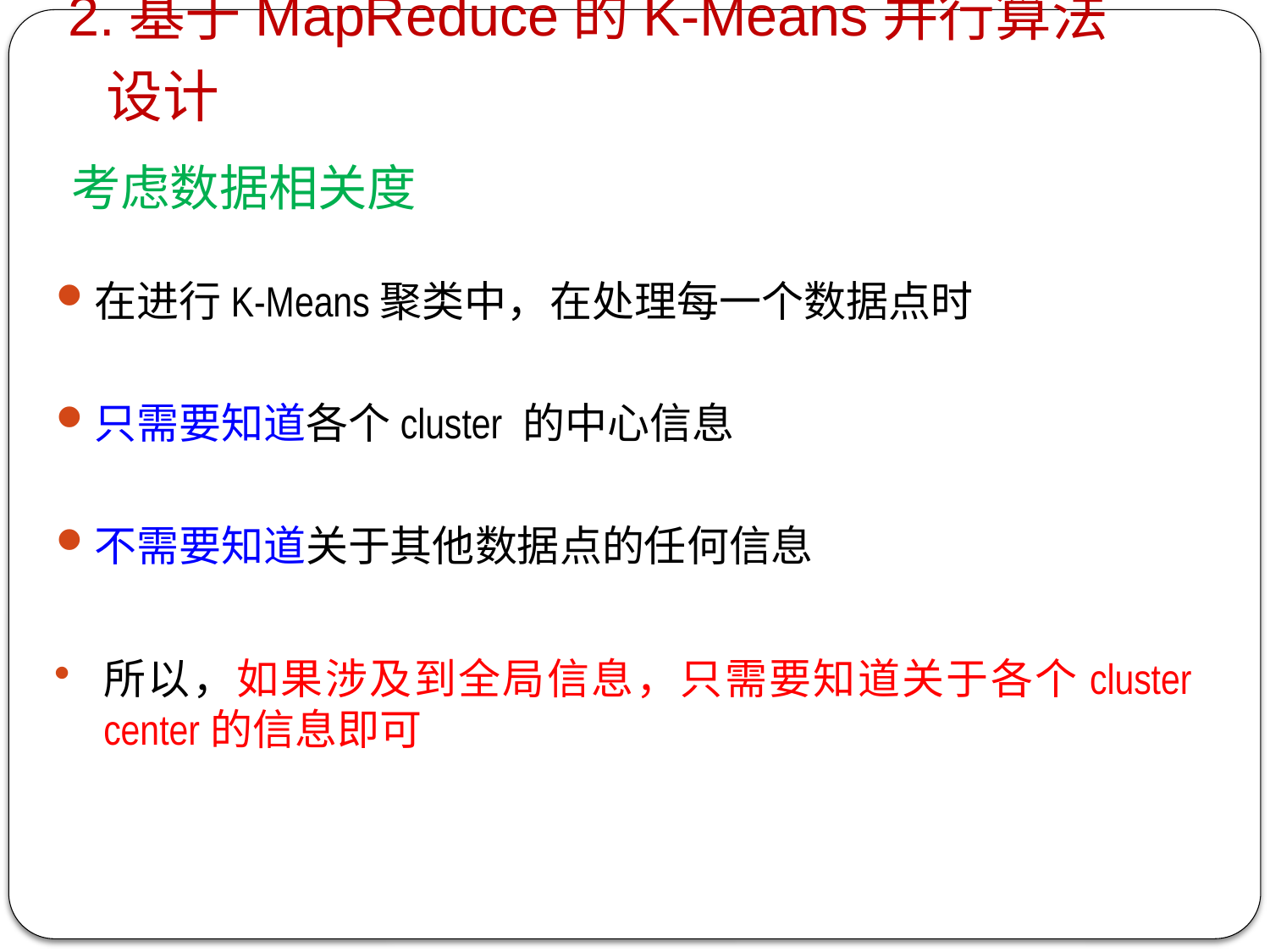

2.基于MapReduce的K-Means并行算法设计
考虑数据相关度
在进行K-Means聚类中，在处理每一个数据点时

只需要知道各个cluster 的中心信息

不需要知道关于其他数据点的任何信息

所以，如果涉及到全局信息，只需要知道关于各个cluster center的信息即可